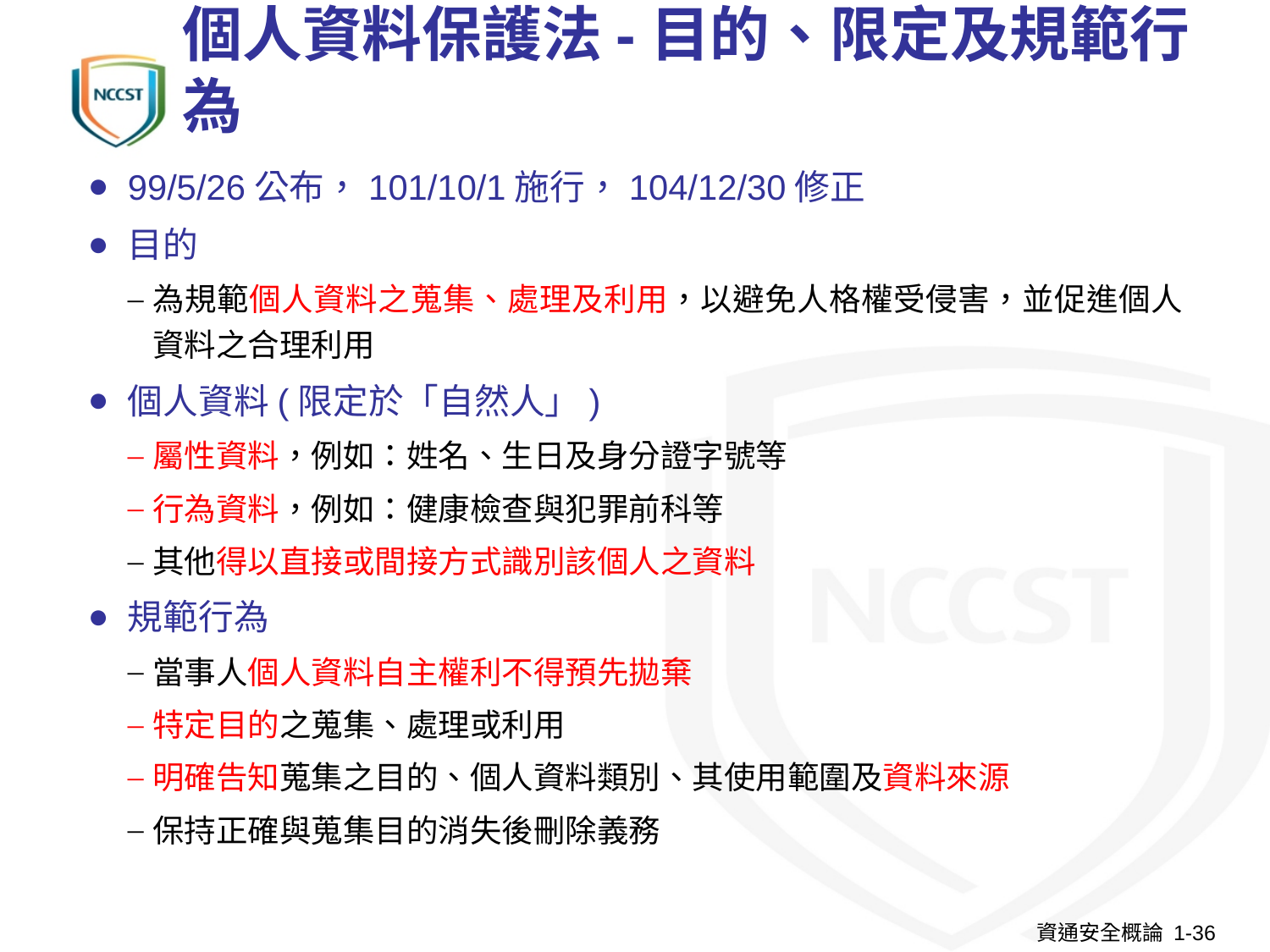

# 個人資料保護法-目的、限定及規範行為
99/5/26公布，101/10/1施行，104/12/30修正
目的
為規範個人資料之蒐集、處理及利用，以避免人格權受侵害，並促進個人資料之合理利用
個人資料(限定於「自然人」)
屬性資料，例如：姓名、生日及身分證字號等
行為資料，例如：健康檢查與犯罪前科等
其他得以直接或間接方式識別該個人之資料
規範行為
當事人個人資料自主權利不得預先拋棄
特定目的之蒐集、處理或利用
明確告知蒐集之目的、個人資料類別、其使用範圍及資料來源
保持正確與蒐集目的消失後刪除義務